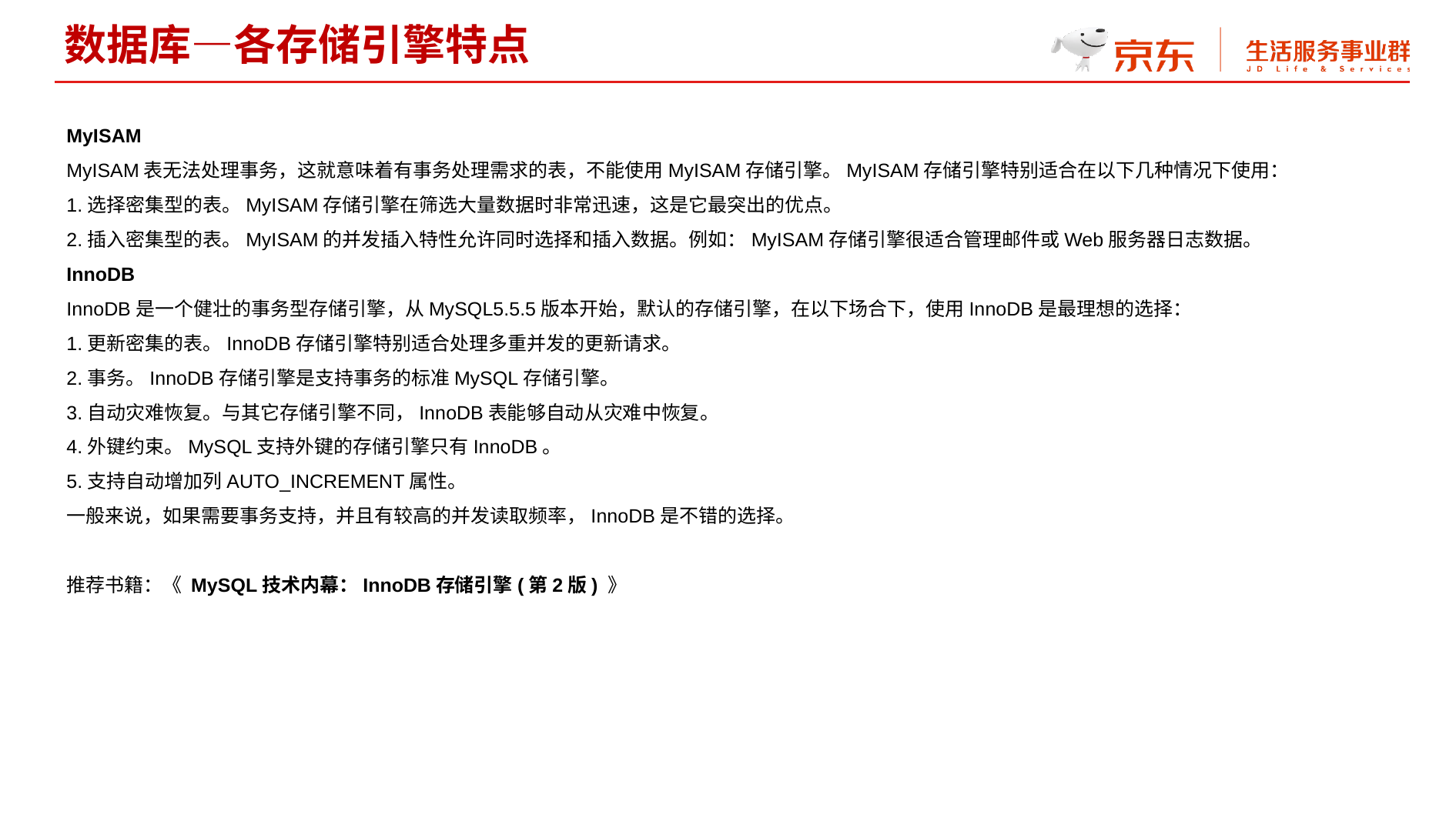

数据库—各存储引擎特点
MyISAM
MyISAM表无法处理事务，这就意味着有事务处理需求的表，不能使用MyISAM存储引擎。MyISAM存储引擎特别适合在以下几种情况下使用：
1.选择密集型的表。MyISAM存储引擎在筛选大量数据时非常迅速，这是它最突出的优点。
2.插入密集型的表。MyISAM的并发插入特性允许同时选择和插入数据。例如：MyISAM存储引擎很适合管理邮件或Web服务器日志数据。
InnoDB
InnoDB是一个健壮的事务型存储引擎，从MySQL5.5.5版本开始，默认的存储引擎，在以下场合下，使用InnoDB是最理想的选择：
1.更新密集的表。InnoDB存储引擎特别适合处理多重并发的更新请求。
2.事务。InnoDB存储引擎是支持事务的标准MySQL存储引擎。
3.自动灾难恢复。与其它存储引擎不同，InnoDB表能够自动从灾难中恢复。
4.外键约束。MySQL支持外键的存储引擎只有InnoDB。
5.支持自动增加列AUTO_INCREMENT属性。
一般来说，如果需要事务支持，并且有较高的并发读取频率，InnoDB是不错的选择。

推荐书籍：《 MySQL技术内幕：InnoDB存储引擎(第2版) 》